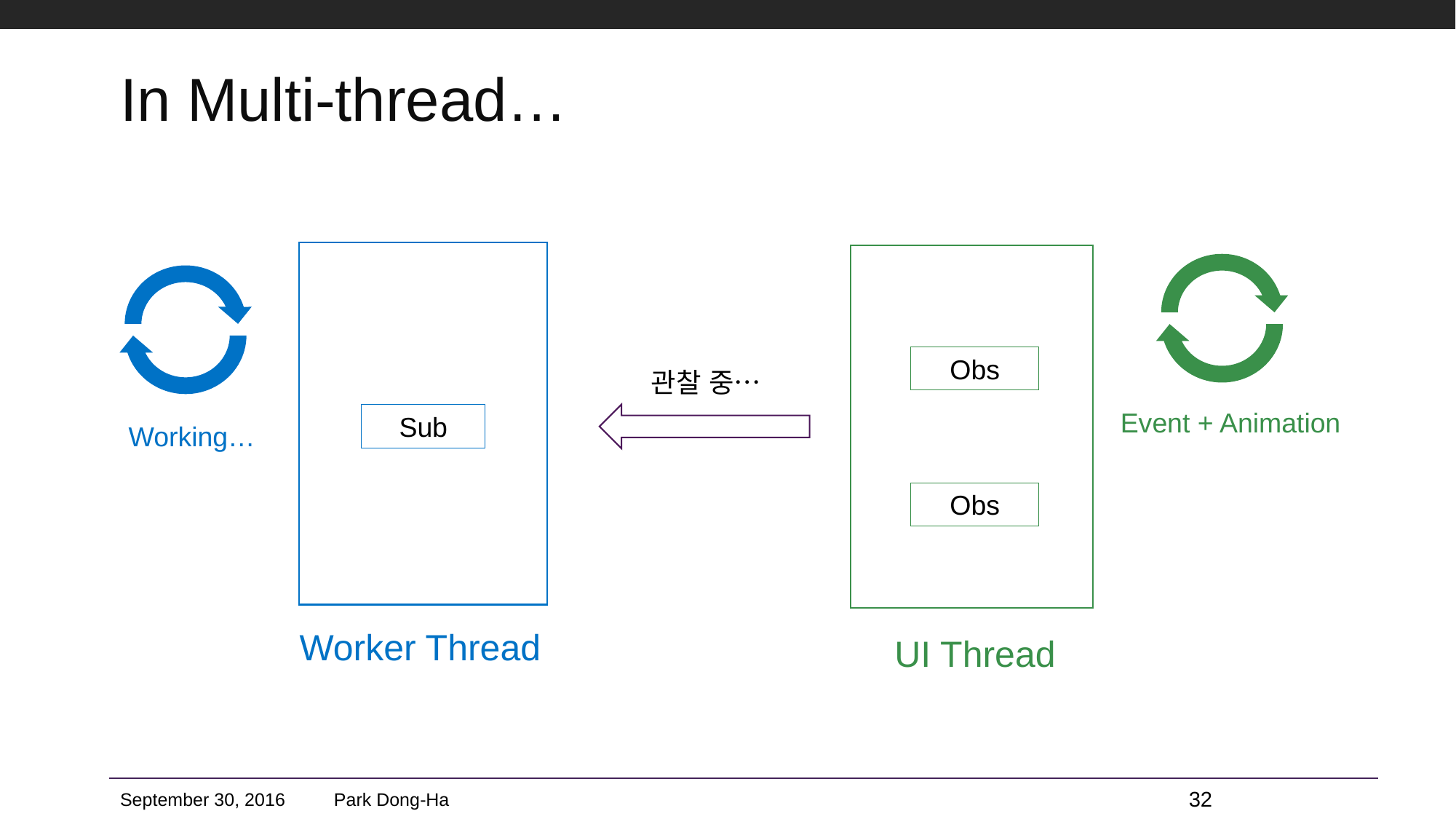

# In Multi-thread…

Event + Animation

Working…
Obs
관찰 중…
Sub

Obs
Worker Thread
UI Thread
Park Dong-Ha
32